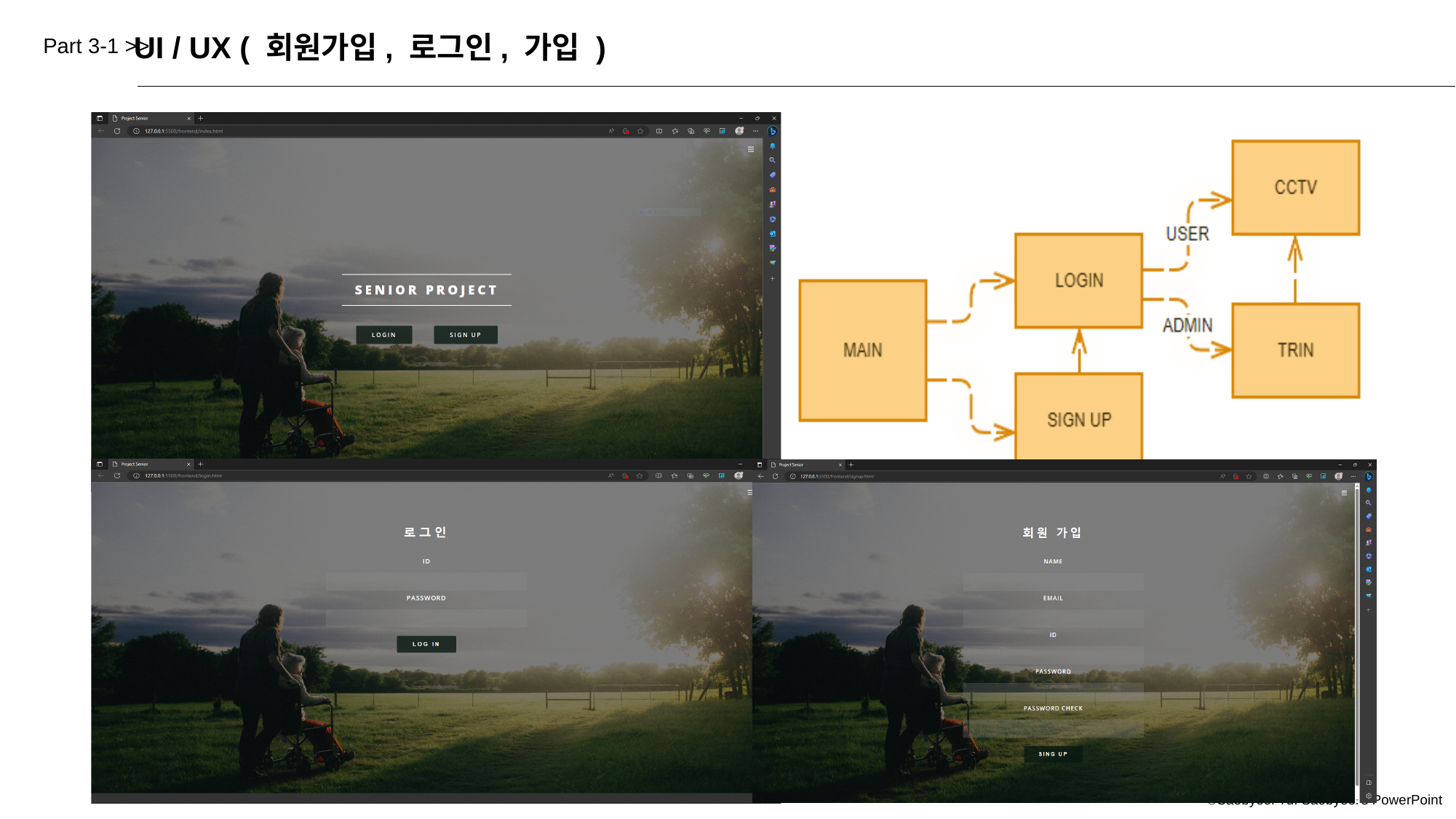

UI / UX ( 회원가입, 로그인, 가입 )
Part 3-1 >>